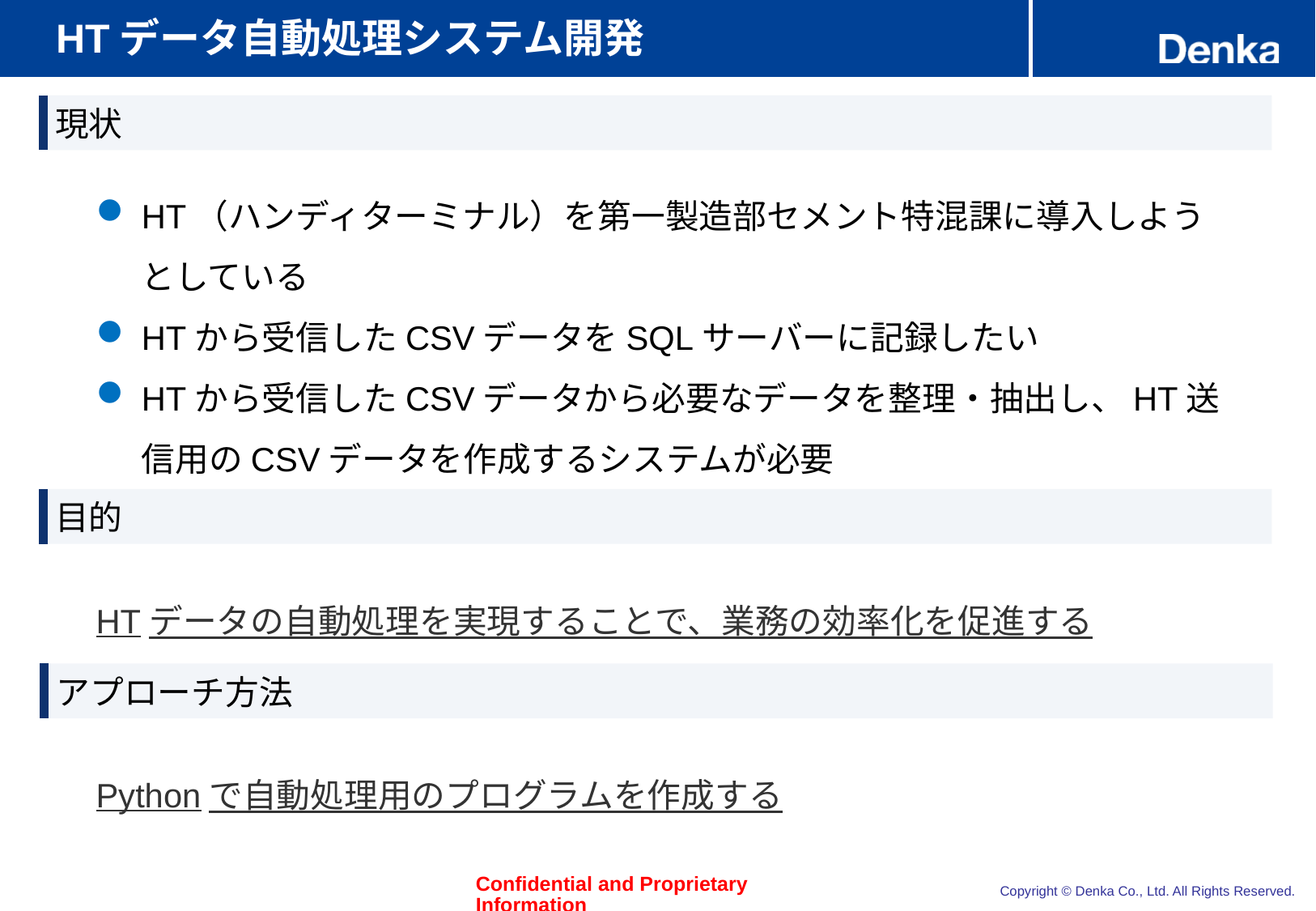

# HTデータ自動処理システム開発
現状

HT（ハンディターミナル）を第一製造部セメント特混課に導入しようとしている
HTから受信したCSVデータをSQLサーバーに記録したい
HTから受信したCSVデータから必要なデータを整理・抽出し、HT送信用のCSVデータを作成するシステムが必要
目的

HTデータの自動処理を実現することで、業務の効率化を促進する
アプローチ方法

Pythonで自動処理用のプログラムを作成する